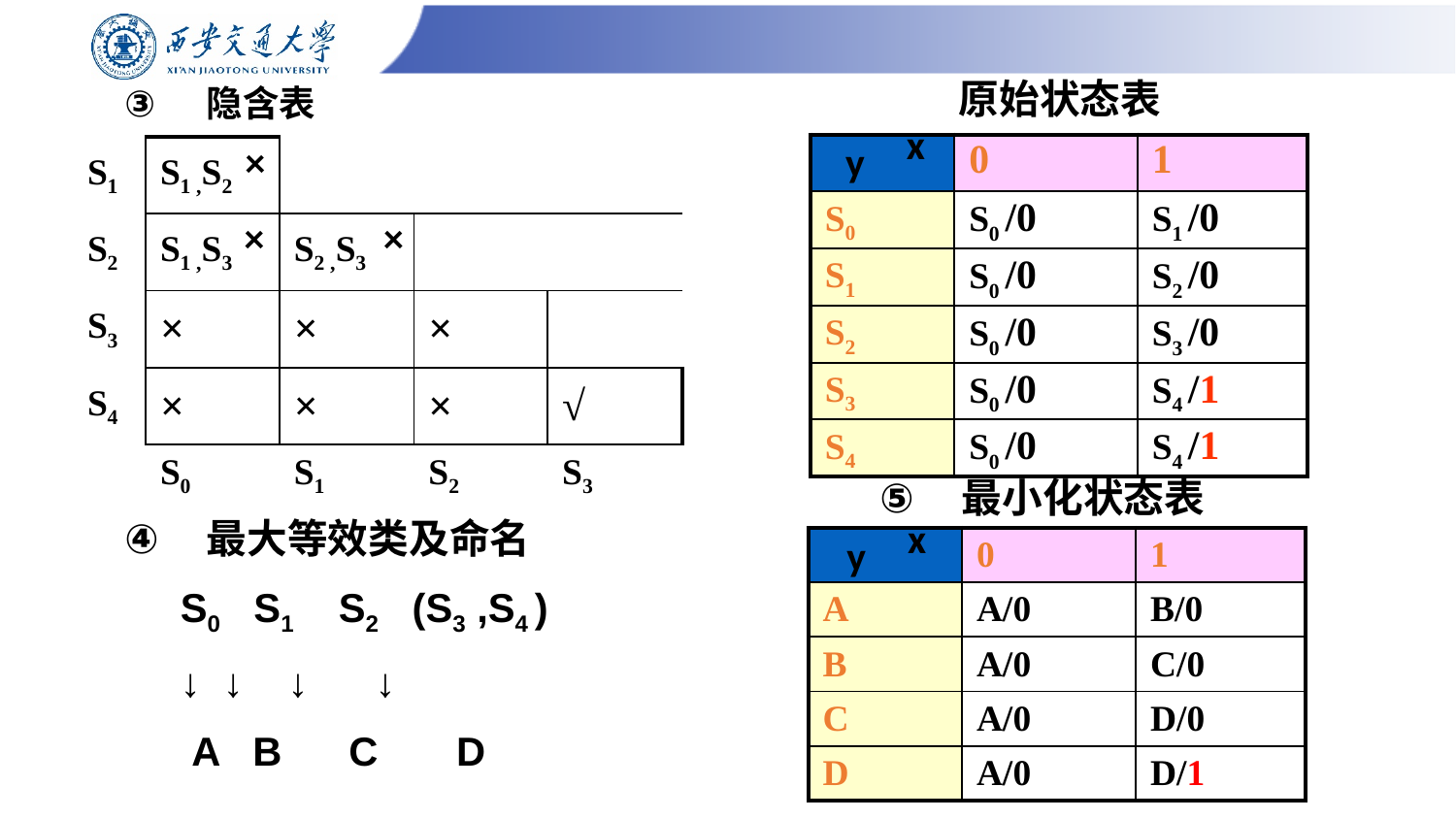

原始状态表
# 隐含表
x
y
×
|  | 0 | 1 |
| --- | --- | --- |
| S0 | S0 /0 | S1 /0 |
| S1 | S0 /0 | S2 /0 |
| S2 | S0 /0 | S3 /0 |
| S3 | S0 /0 | S4 /1 |
| S4 | S0 /0 | S4 /1 |
| S1 | S1 ,S2 |  |  |  |
| --- | --- | --- | --- | --- |
| S2 | S1 ,S3 | S2 ,S3 |  |  |
| S3 | × | × | × |  |
| S4 | × | × | × | √ |
|  | S0 | S1 | S2 | S3 |
×
×
隐含表
最小化状态表
x
y
最大等效类及命名
     S0   S1    S2   (S3 ,S4 )
     ↓  ↓    ↓      ↓
      A   B      C       D
|  | 0 | 1 |
| --- | --- | --- |
| A | A/0 | B/0 |
| B | A/0 | C/0 |
| C | A/0 | D/0 |
| D | A/0 | D/1 |